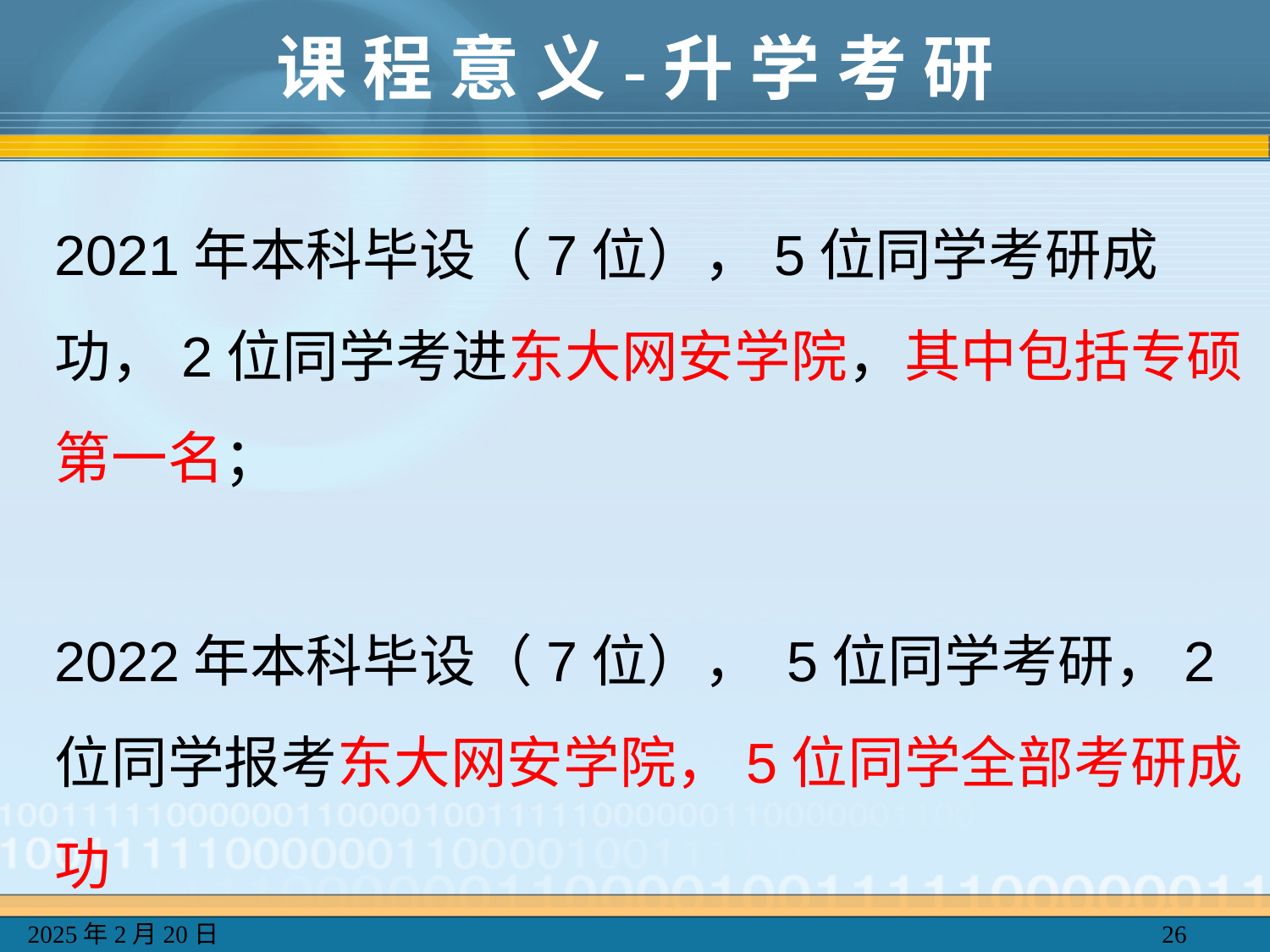

# 课 程 意 义-升 学 考 研
2021年本科毕设（7位），5位同学考研成功，2位同学考进东大网安学院，其中包括专硕第一名；

2022年本科毕设（7位）， 5位同学考研，2位同学报考东大网安学院，5位同学全部考研成功

2025年2月20日
26